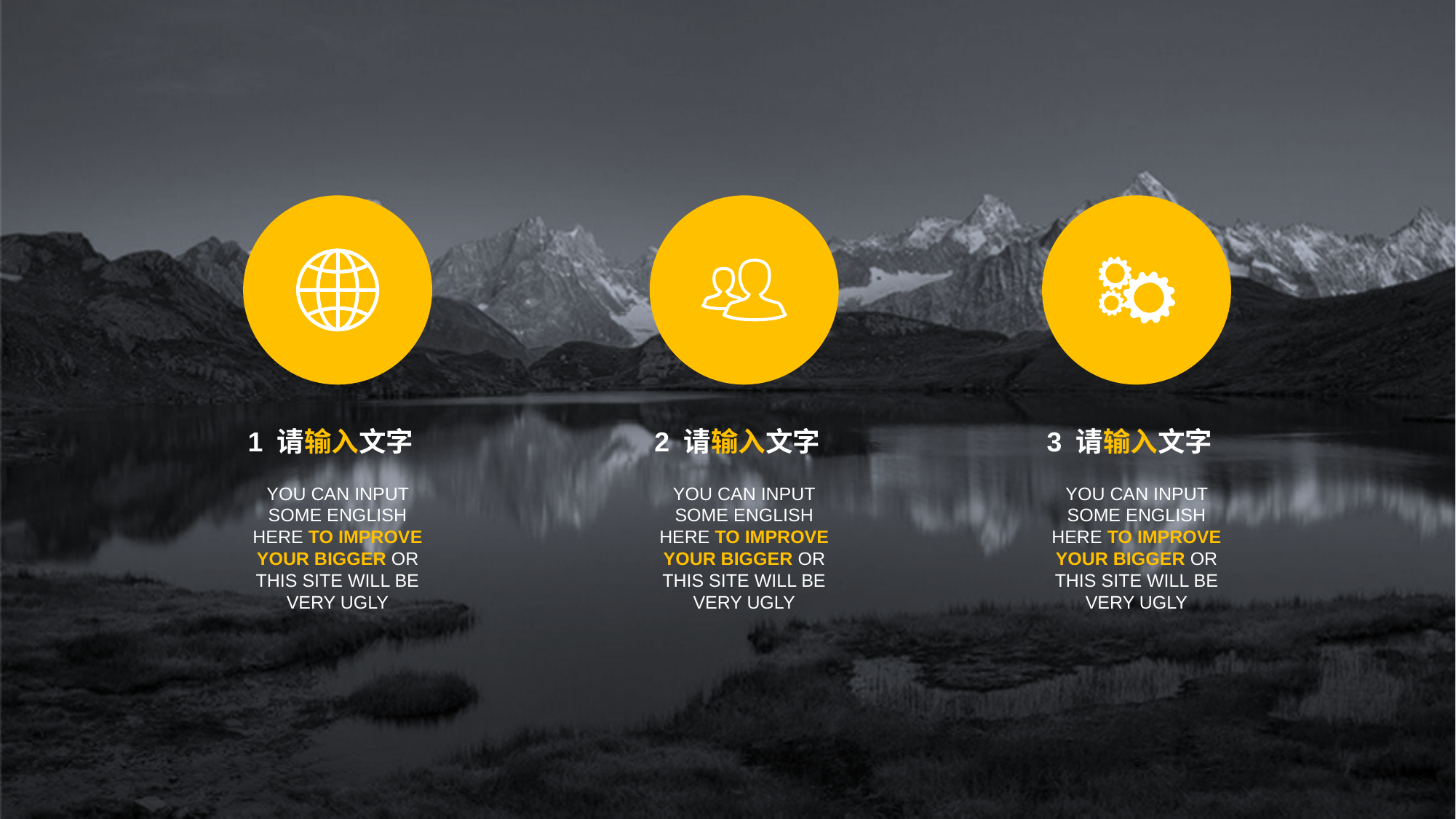

1 请输入文字
2 请输入文字
3 请输入文字
YOU CAN INPUT SOME ENGLISH HERE TO IMPROVE YOUR BIGGER OR THIS SITE WILL BE VERY UGLY
YOU CAN INPUT SOME ENGLISH HERE TO IMPROVE YOUR BIGGER OR THIS SITE WILL BE VERY UGLY
YOU CAN INPUT SOME ENGLISH HERE TO IMPROVE YOUR BIGGER OR THIS SITE WILL BE VERY UGLY